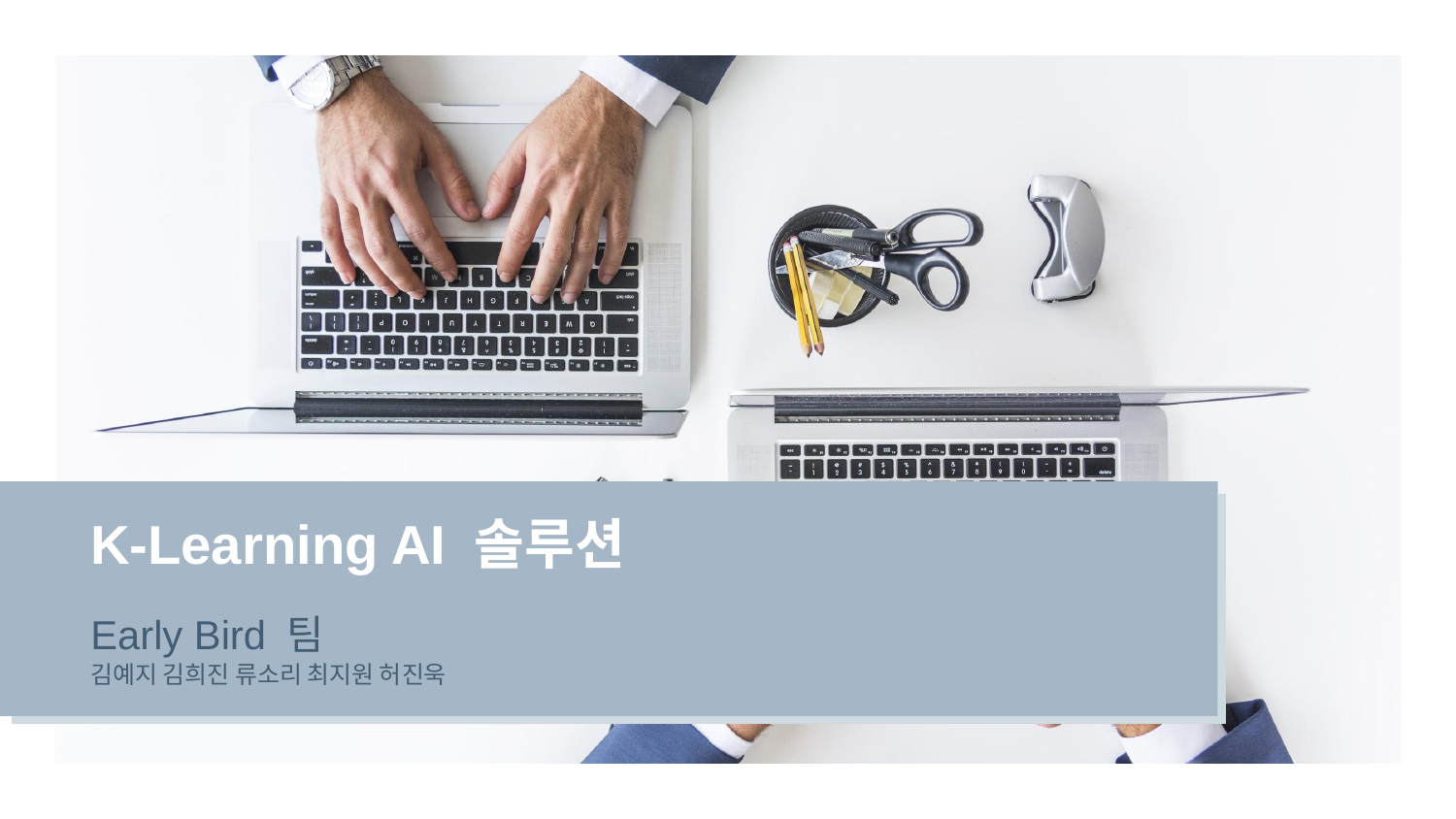

# K-Learning AI 솔루션

Early Bird 팀
김예지 김희진 류소리 최지원 허진욱